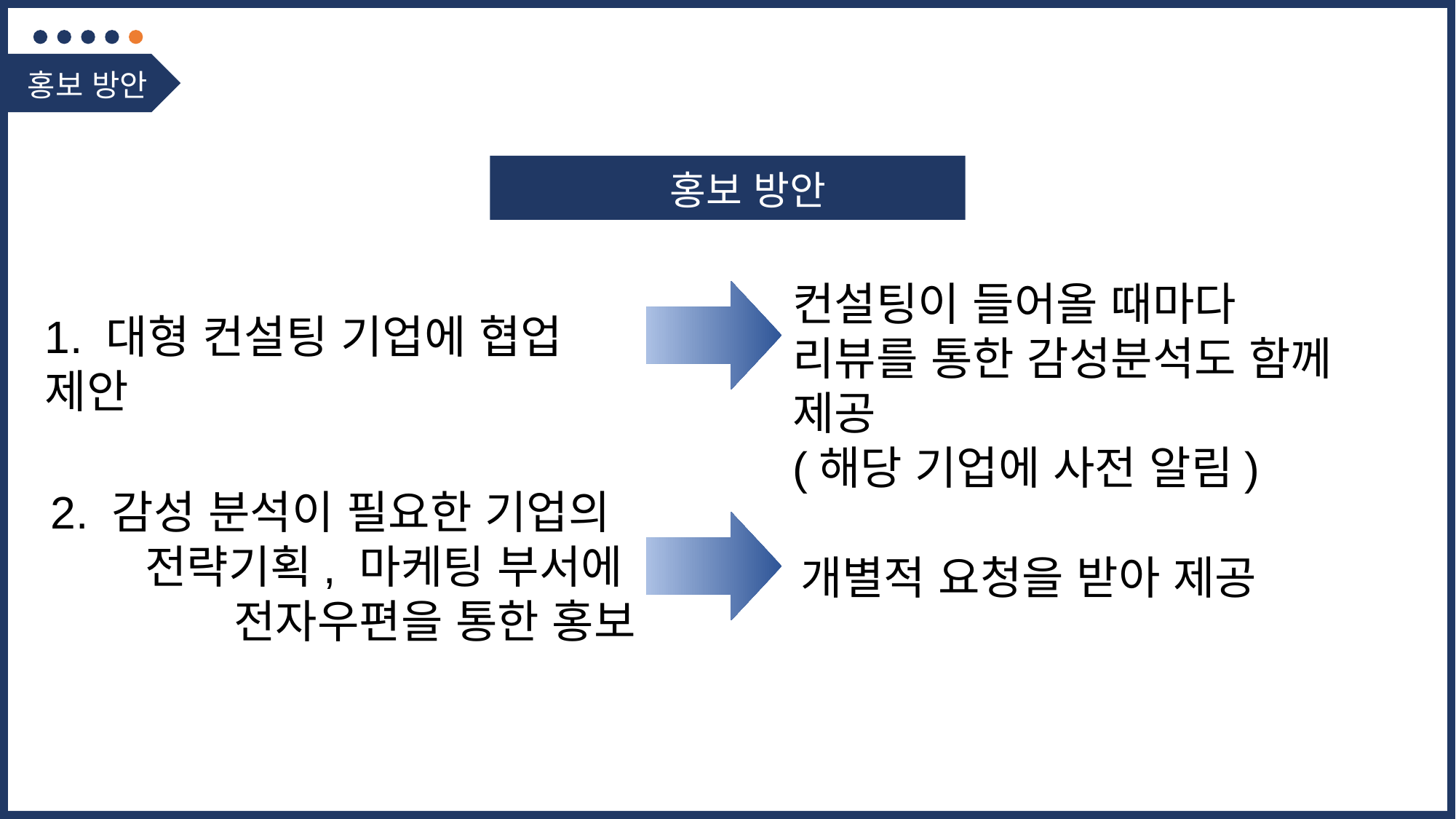

홍보 방안

홍보 방안
컨설팅이 들어올 때마다
리뷰를 통한 감성분석도 함께 제공
(해당 기업에 사전 알림)

1. 대형 컨설팅 기업에 협업 제안
2. 감성 분석이 필요한 기업의     전략기획, 마케팅 부서에
전자우편을 통한 홍보

개별적 요청을 받아 제공